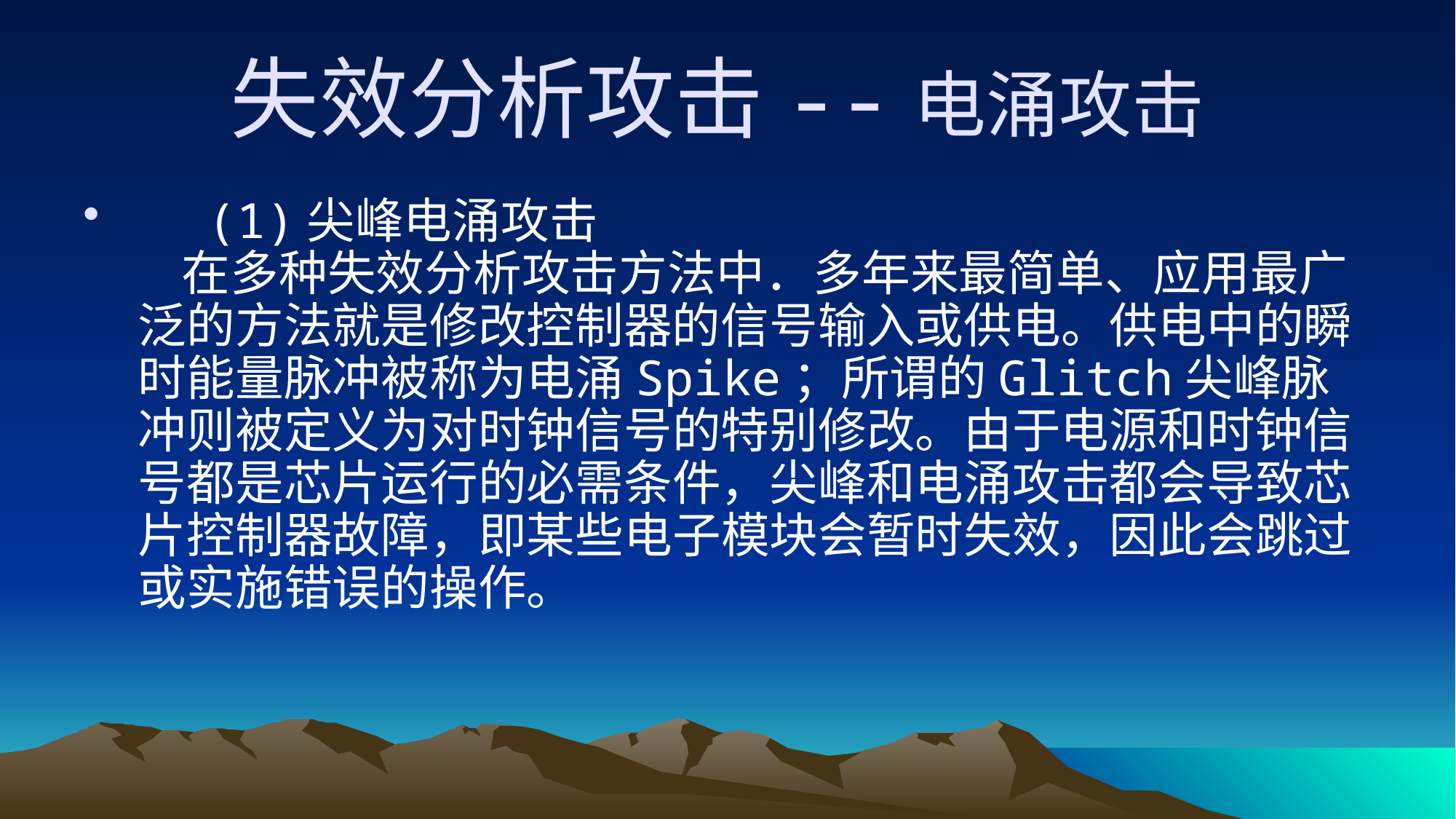

# 失效分析攻击--电涌攻击
    (1)尖峰电涌攻击 
    在多种失效分析攻击方法中．多年来最简单、应用最广泛的方法就是修改控制器的信号输入或供电。供电中的瞬时能量脉冲被称为电涌Spike；所谓的Glitch尖峰脉冲则被定义为对时钟信号的特别修改。由于电源和时钟信号都是芯片运行的必需条件，尖峰和电涌攻击都会导致芯片控制器故障，即某些电子模块会暂时失效，因此会跳过或实施错误的操作。